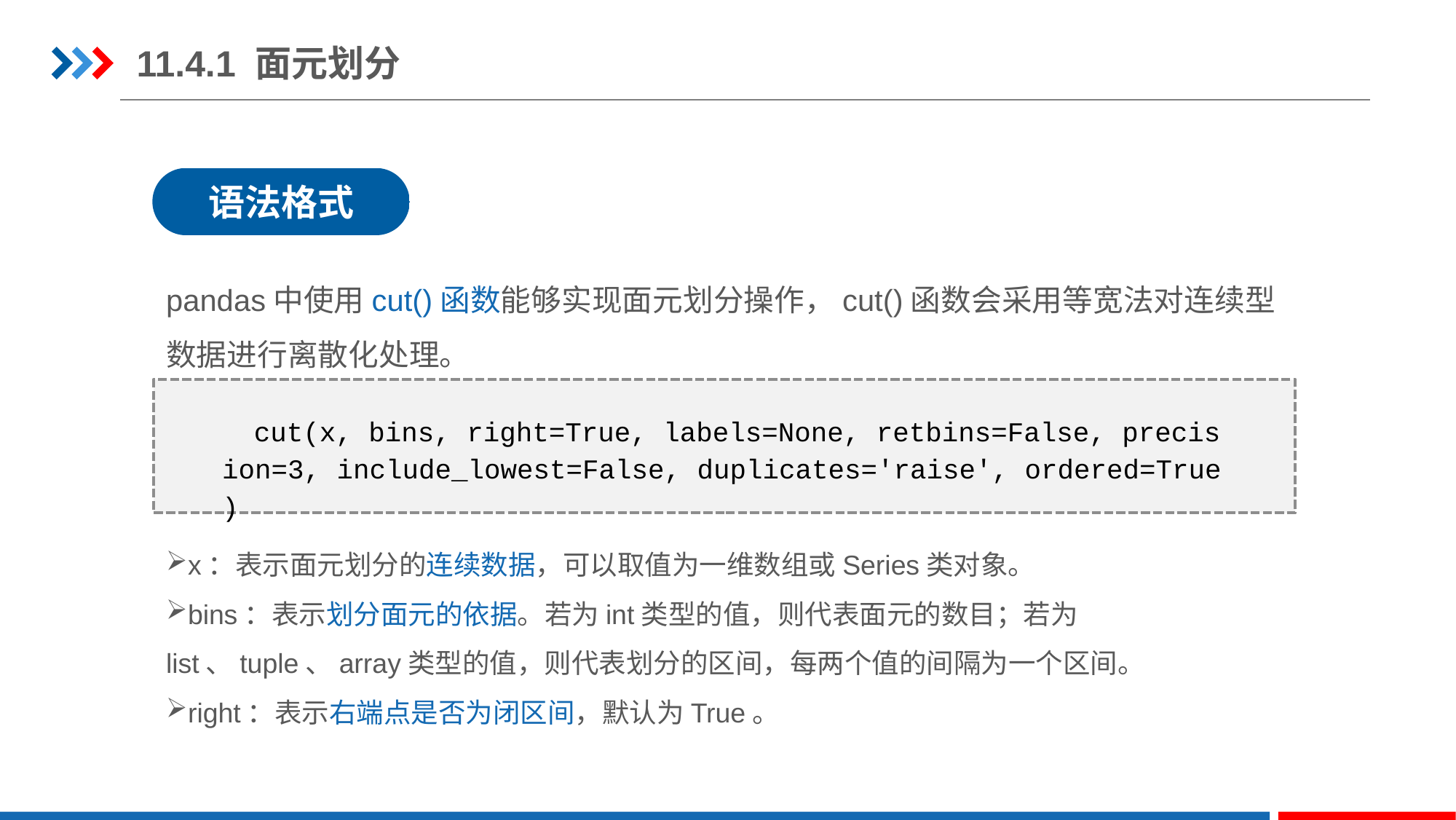

11.4.1 面元划分
语法格式
pandas中使用cut()函数能够实现面元划分操作，cut()函数会采用等宽法对连续型数据进行离散化处理。

cut(x, bins, right=True, labels=None, retbins=False, precision=3, include_lowest=False, duplicates='raise', ordered=True)
x：表示面元划分的连续数据，可以取值为一维数组或Series类对象。
bins：表示划分面元的依据。若为int类型的值，则代表面元的数目；若为list、tuple、array类型的值，则代表划分的区间，每两个值的间隔为一个区间。
right：表示右端点是否为闭区间，默认为True。